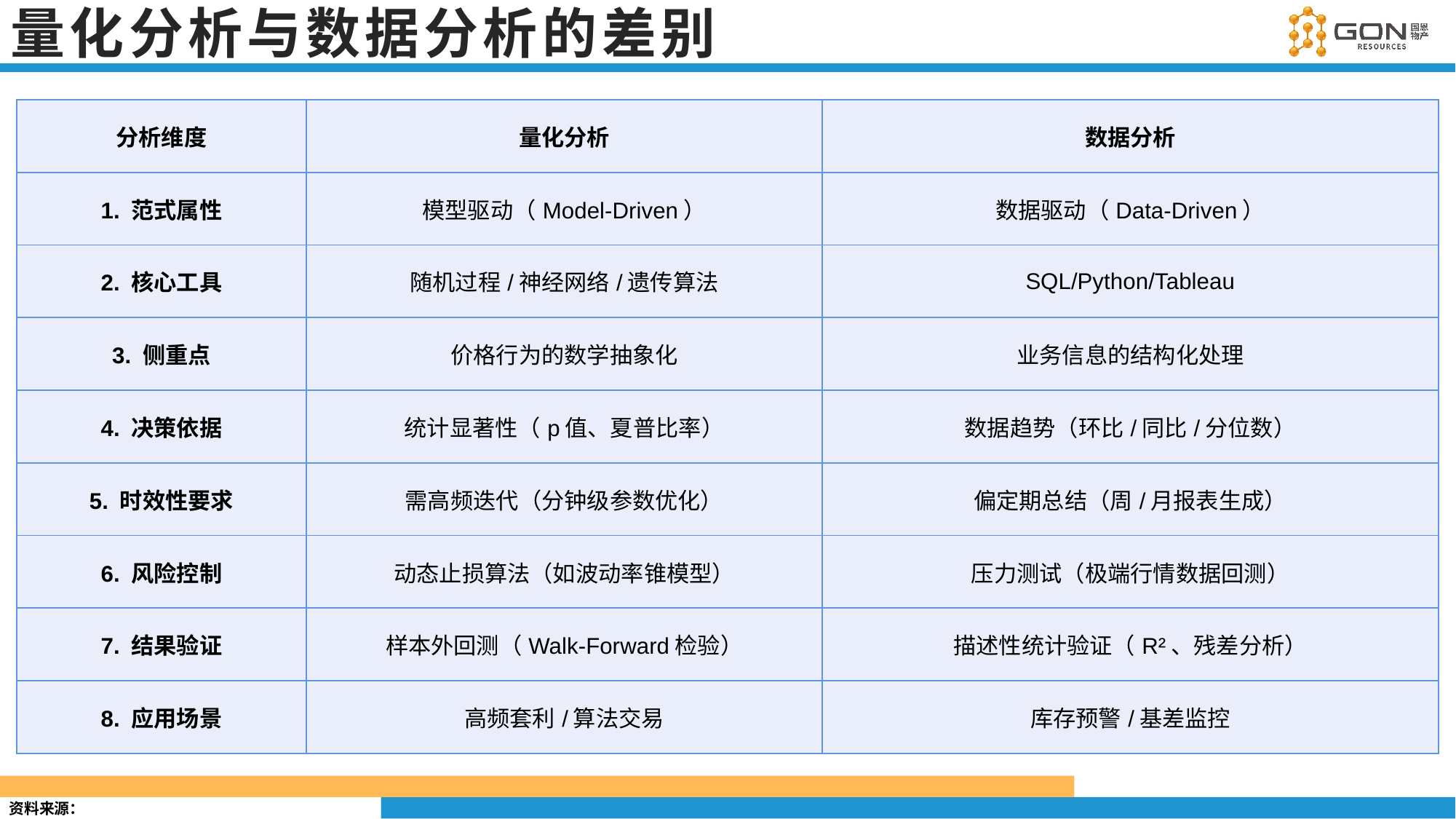

# 量化分析与数据分析的差别
| 分析维度 | 量化分析 | 数据分析 |
| --- | --- | --- |
| 1. 范式属性 | 模型驱动（Model-Driven） | 数据驱动（Data-Driven） |
| 2. 核心工具 | 随机过程/神经网络/遗传算法 | SQL/Python/Tableau |
| 3. 侧重点 | 价格行为的数学抽象化 | 业务信息的结构化处理 |
| 4. 决策依据 | 统计显著性（p值、夏普比率） | 数据趋势（环比/同比/分位数） |
| 5. 时效性要求 | 需高频迭代（分钟级参数优化） | 偏定期总结（周/月报表生成） |
| 6. 风险控制 | 动态止损算法（如波动率锥模型） | 压力测试（极端行情数据回测） |
| 7. 结果验证 | 样本外回测（Walk-Forward检验） | 描述性统计验证（R²、残差分析） |
| 8. 应用场景 | 高频套利/算法交易 | 库存预警/基差监控 |